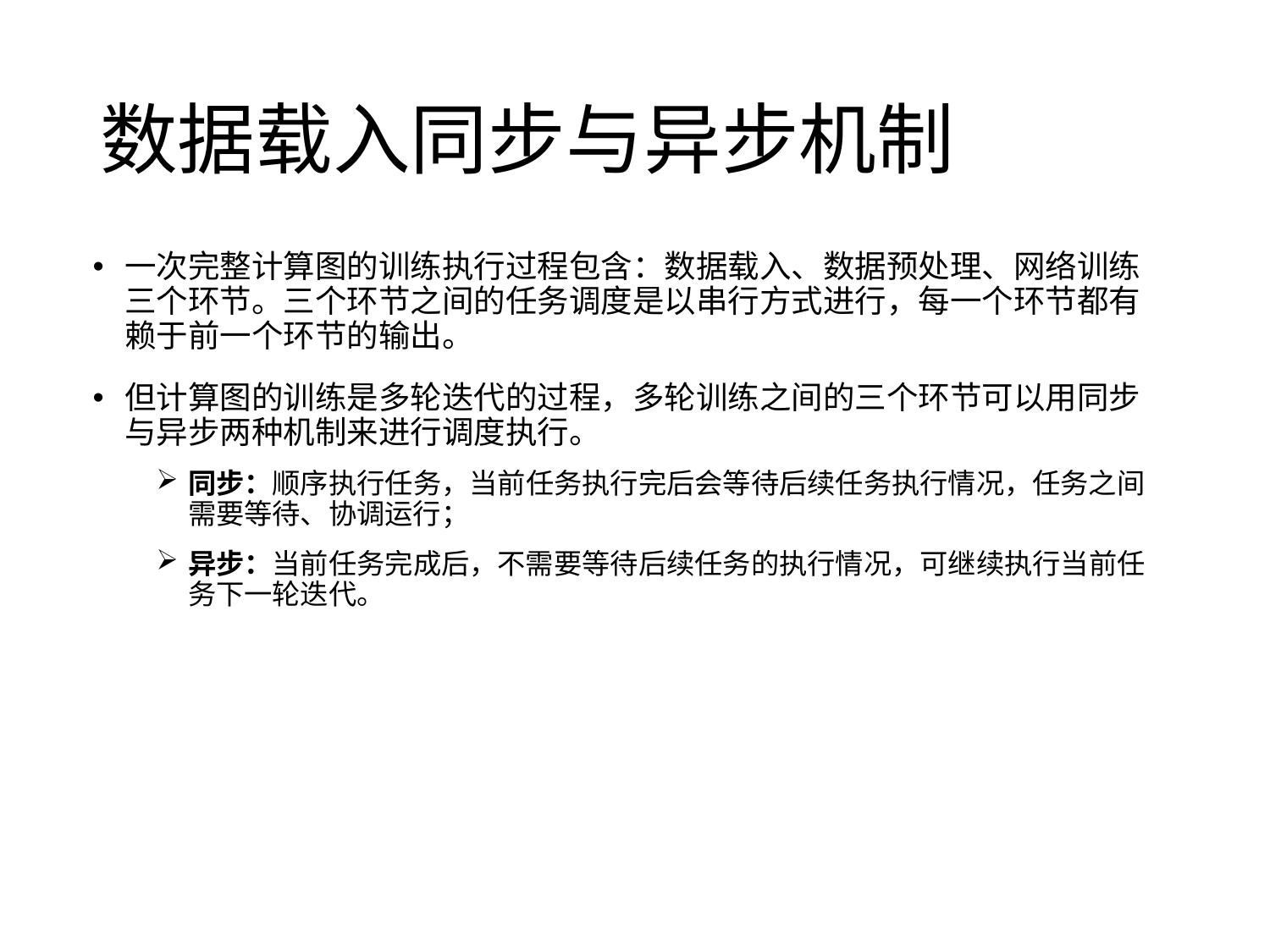

# 数据载入同步与异步机制
一次完整计算图的训练执行过程包含：数据载入、数据预处理、网络训练三个环节。三个环节之间的任务调度是以串行方式进行，每一个环节都有赖于前一个环节的输出。
但计算图的训练是多轮迭代的过程，多轮训练之间的三个环节可以用同步与异步两种机制来进行调度执行。
同步：顺序执行任务，当前任务执行完后会等待后续任务执行情况，任务之间需要等待、协调运行；
异步：当前任务完成后，不需要等待后续任务的执行情况，可继续执行当前任务下一轮迭代。